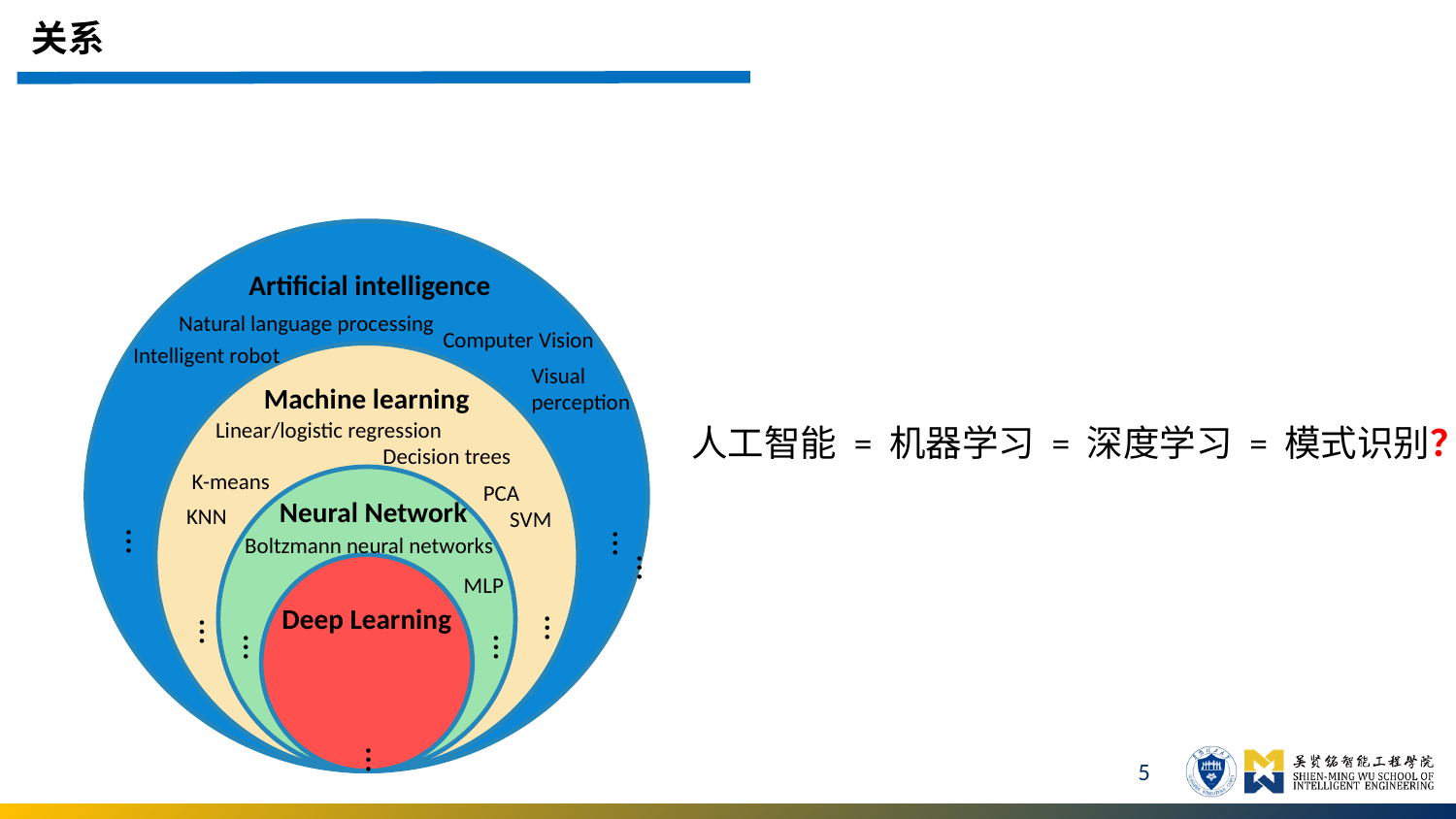

关系

Artificial intelligence
Natural language processing
Computer Vision
Intelligent robot

Visual
perception
Machine learning
Linear/logistic regression
人工智能 = 机器学习 = 深度学习 = 模式识别？
Decision trees
K-means

PCA
Neural Network
KNN
SVM
…
…
Boltzmann neural networks
…

MLP
Deep Learning
…
…
…
…
…
5